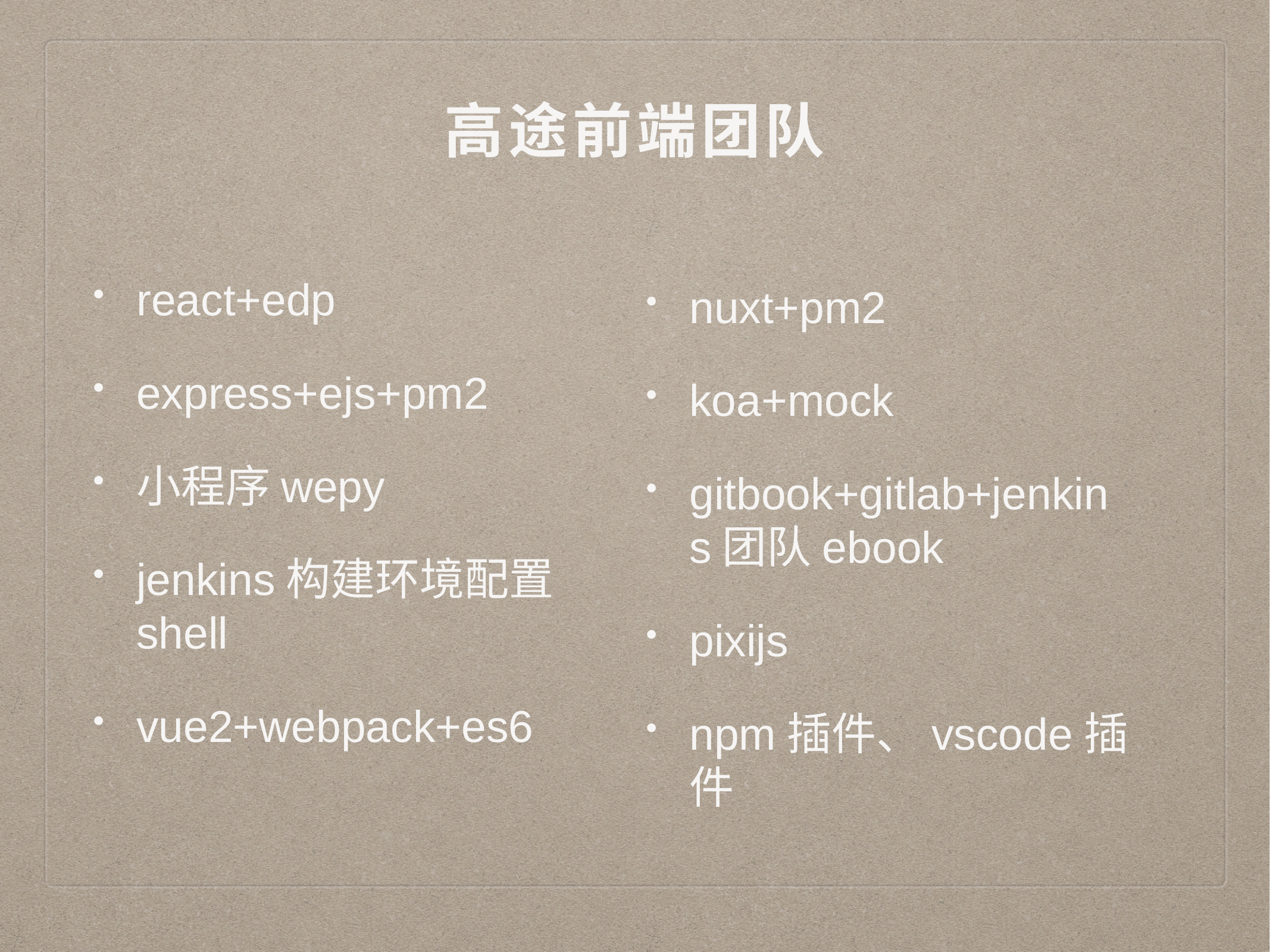

# 高途前端团队
react+edp
express+ejs+pm2
小程序wepy
jenkins构建环境配置shell
vue2+webpack+es6
nuxt+pm2
koa+mock
gitbook+gitlab+jenkins团队ebook
pixijs
npm插件、vscode插件